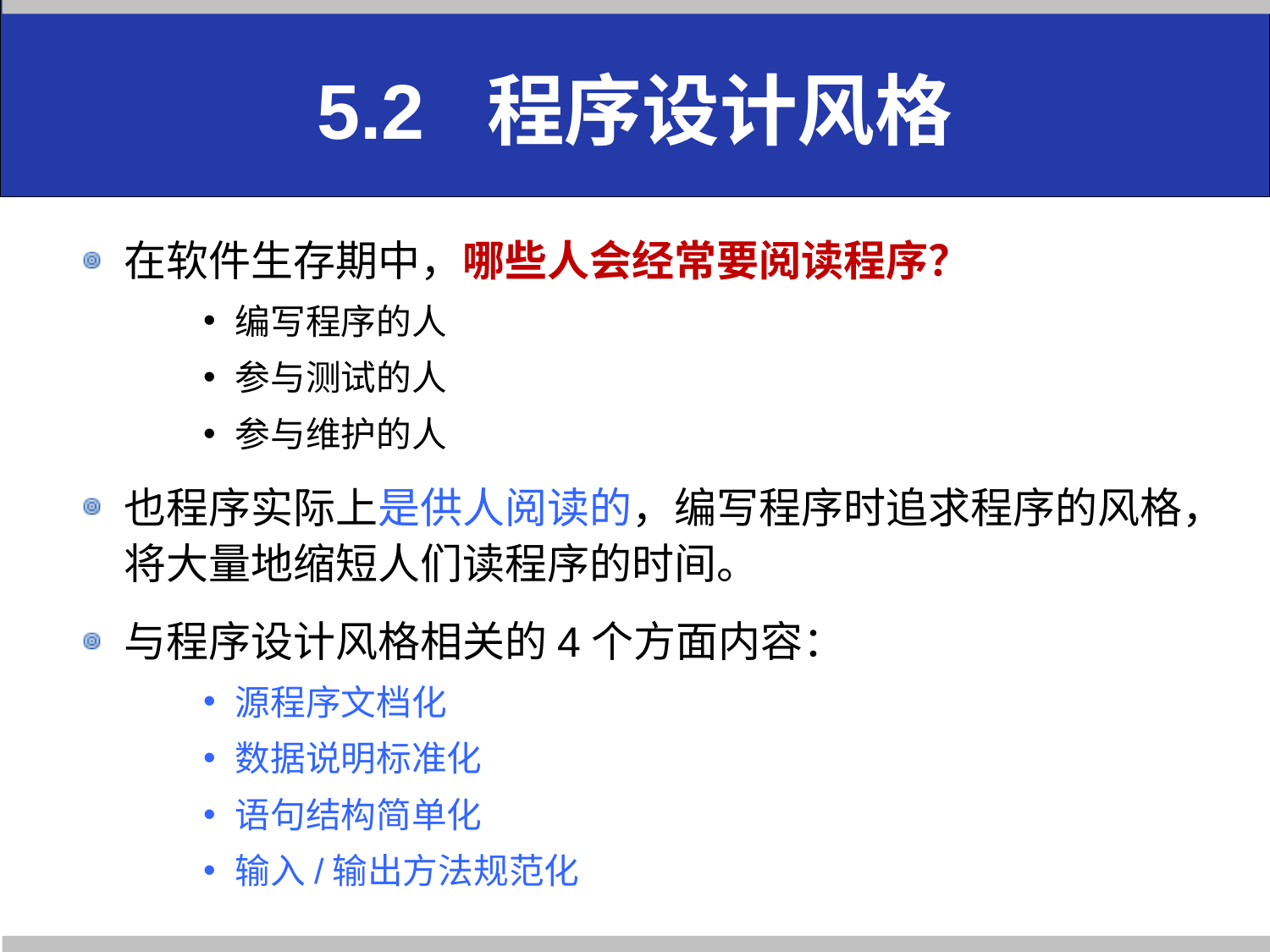

# 5.2  程序设计风格
在软件生存期中，哪些人会经常要阅读程序？
编写程序的人
参与测试的人
参与维护的人
也程序实际上是供人阅读的，编写程序时追求程序的风格，将大量地缩短人们读程序的时间。
与程序设计风格相关的4个方面内容：
源程序文档化
数据说明标准化
语句结构简单化
输入/输出方法规范化
650